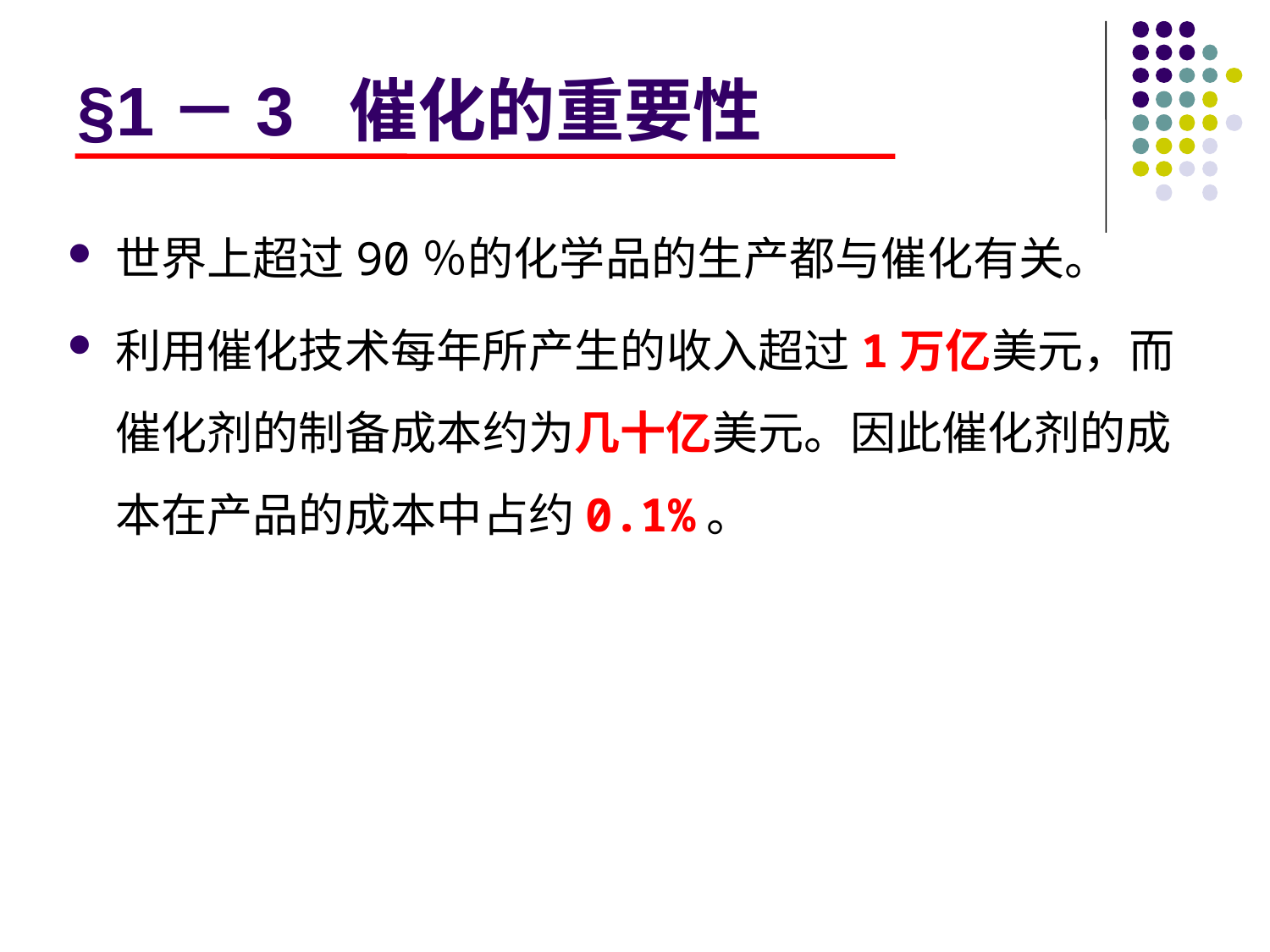

# §1－3  催化的重要性

世界上超过90％的化学品的生产都与催化有关。
利用催化技术每年所产生的收入超过1万亿美元，而催化剂的制备成本约为几十亿美元。因此催化剂的成本在产品的成本中占约0.1%。